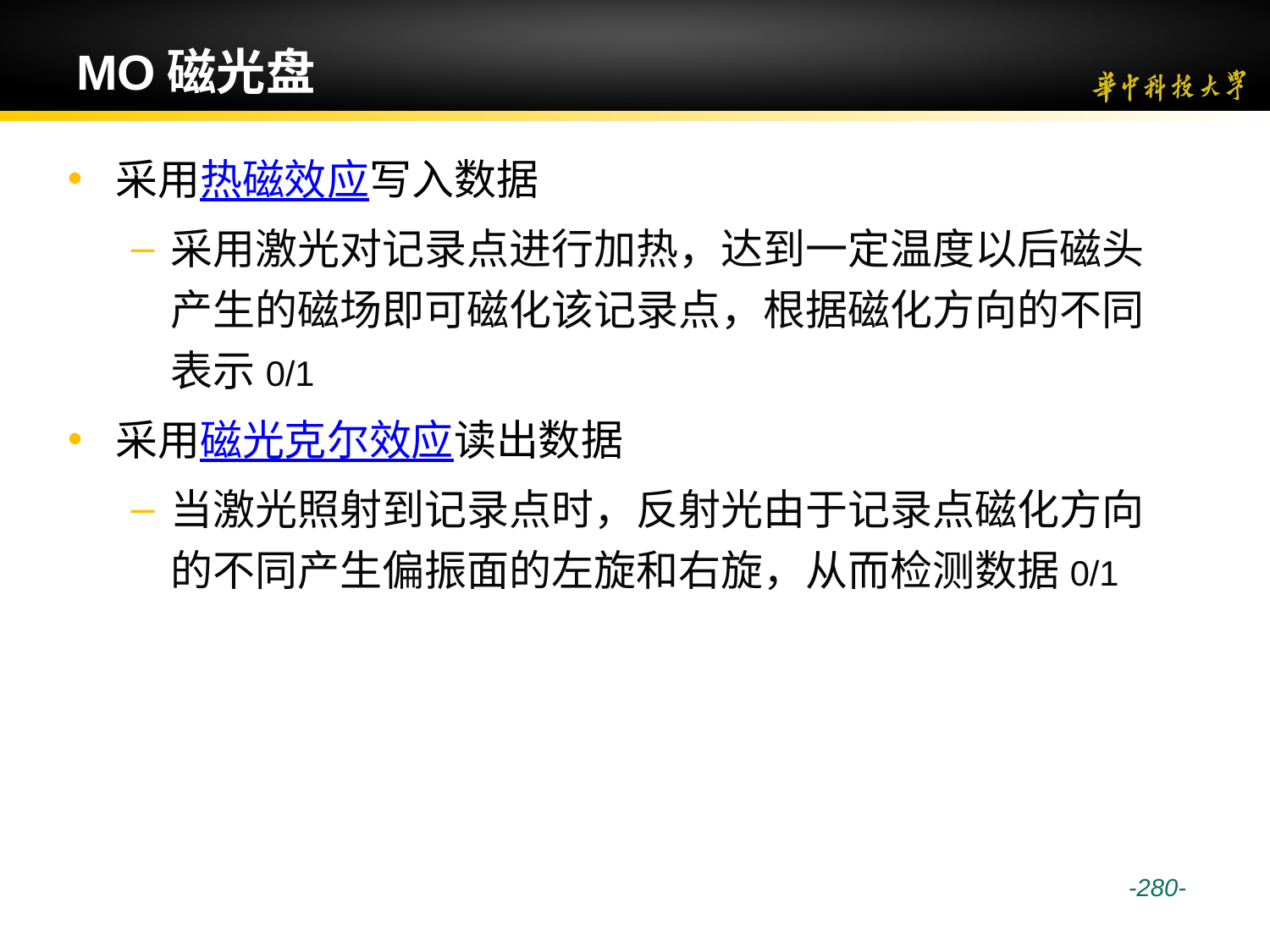

# MO磁光盘
采用热磁效应写入数据
采用激光对记录点进行加热，达到一定温度以后磁头产生的磁场即可磁化该记录点，根据磁化方向的不同表示0/1
采用磁光克尔效应读出数据
当激光照射到记录点时，反射光由于记录点磁化方向的不同产生偏振面的左旋和右旋，从而检测数据0/1
 -280-